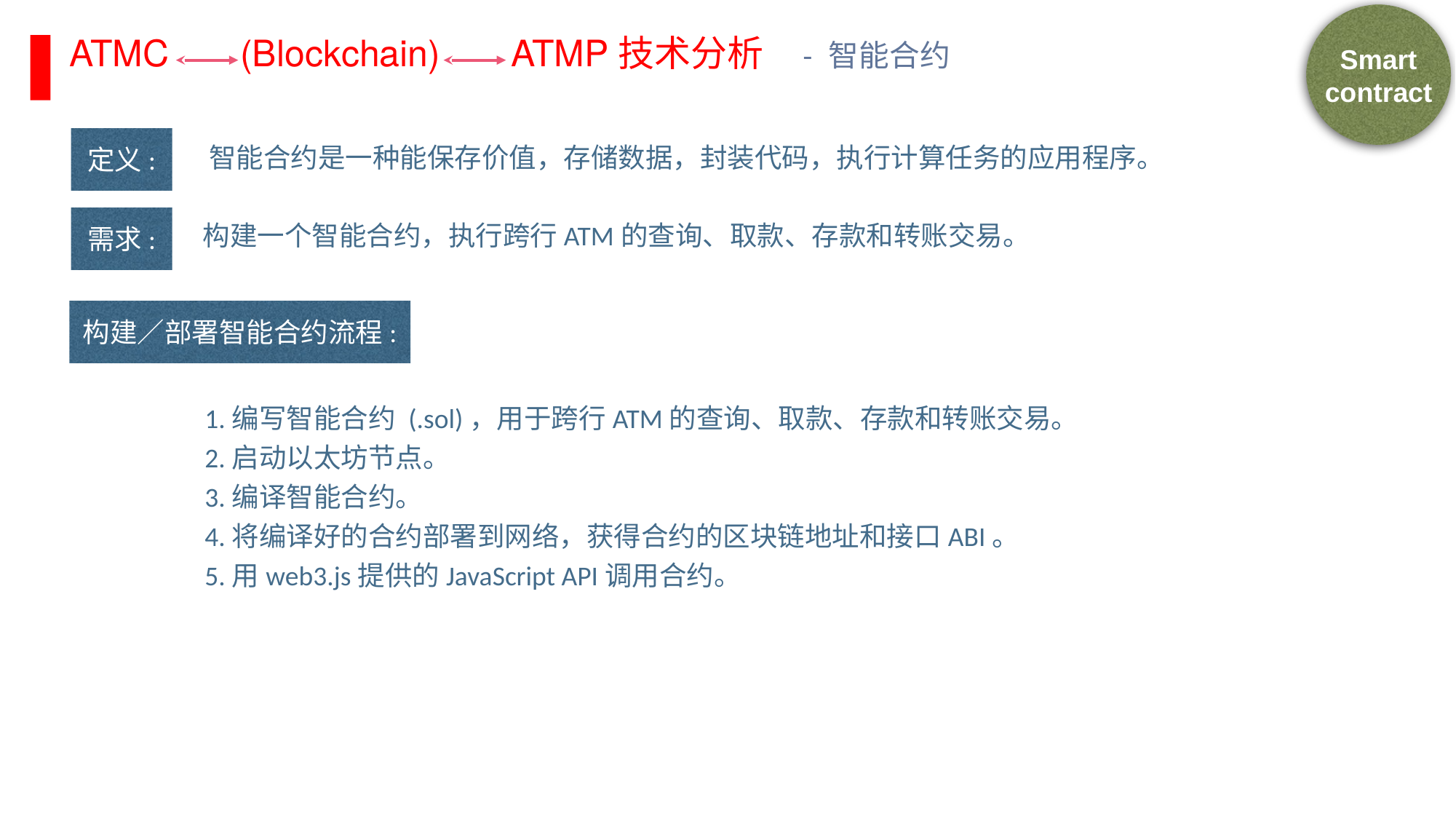

Smart contract
ATMC       (Blockchain)       ATMP技术分析   - 智能合约

定义:
智能合约是一种能保存价值，存储数据，封装代码，执行计算任务的应用程序。
需求:
构建一个智能合约，执行跨行ATM的查询、取款、存款和转账交易。
构建／部署智能合约流程:
1.编写智能合约 (.sol)，用于跨行ATM的查询、取款、存款和转账交易。
2.启动以太坊节点。
3.编译智能合约。
4.将编译好的合约部署到网络，获得合约的区块链地址和接口ABI。
5.用web3.js提供的JavaScript API调用合约。
9
RESTRICTED